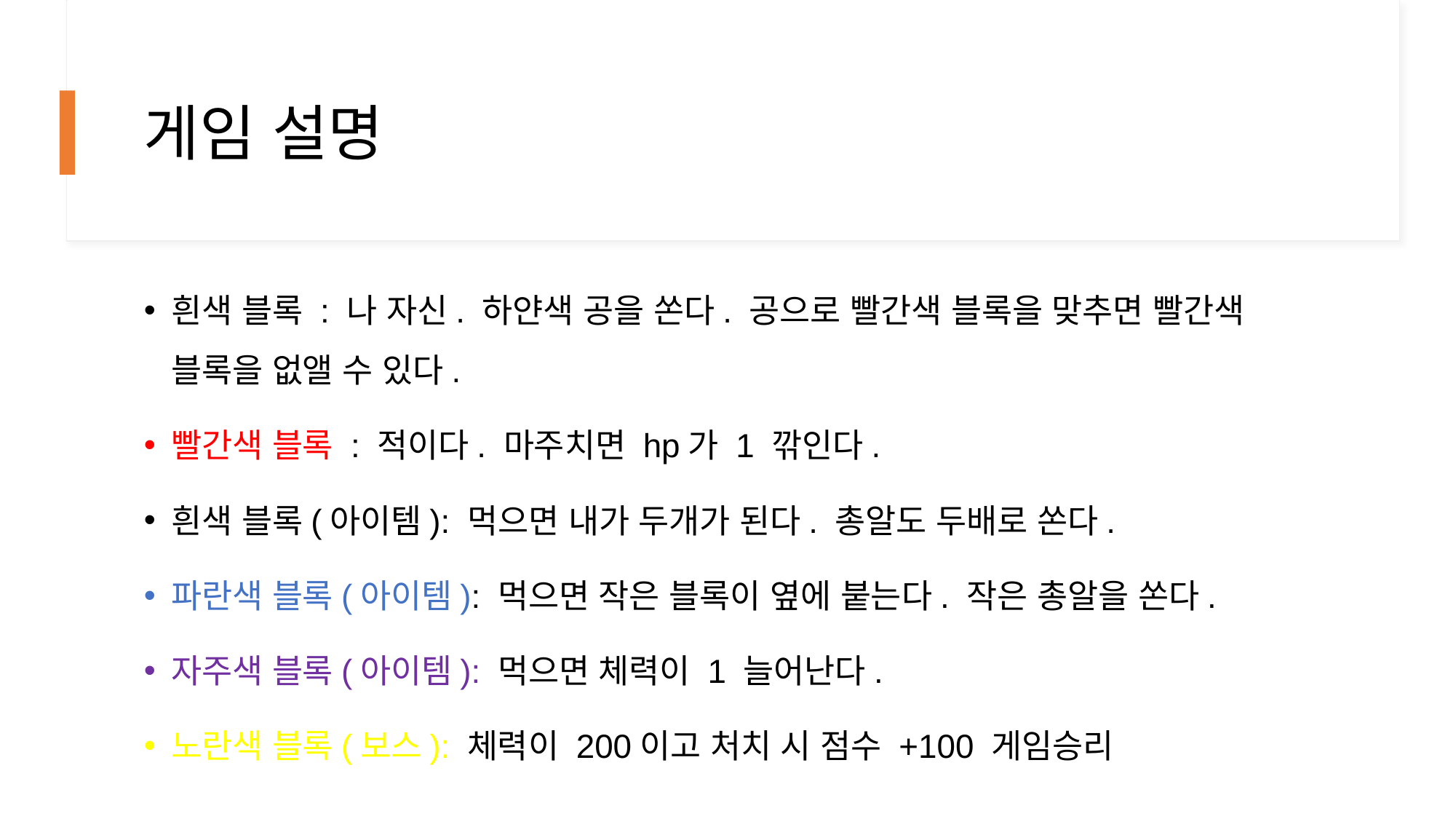

# 게임 설명

흰색 블록 : 나 자신. 하얀색 공을 쏜다. 공으로 빨간색 블록을 맞추면 빨간색 블록을 없앨 수 있다.
빨간색 블록 : 적이다. 마주치면 hp가 1 깎인다.
흰색 블록(아이템): 먹으면 내가 두개가 된다. 총알도 두배로 쏜다.
파란색 블록(아이템): 먹으면 작은 블록이 옆에 붙는다. 작은 총알을 쏜다.
자주색 블록(아이템): 먹으면 체력이 1 늘어난다.
노란색 블록(보스): 체력이 200이고 처치 시 점수 +100 게임승리